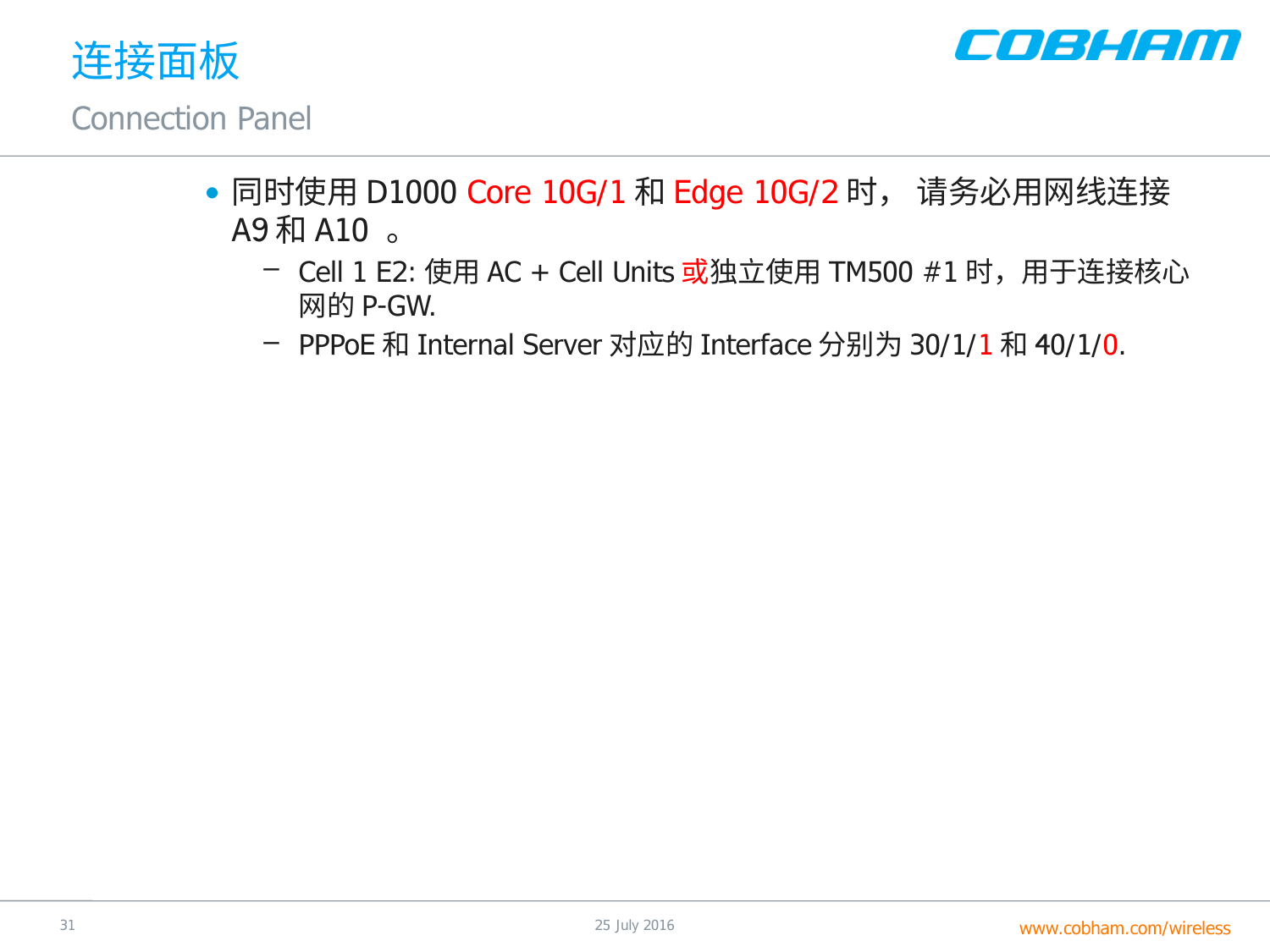

# 连接面板
Connection Panel
同时使用D1000 Core 10G/1和Edge 10G/2时， 请务必用网线连接A9和A10 。
Cell 1 E2:使用AC + Cell Units或独立使用TM500 #1时，用于连接核心网的P-GW.
PPPoE和Internal Server对应的Interface分别为30/1/1和40/1/0.
31
25 July 2016